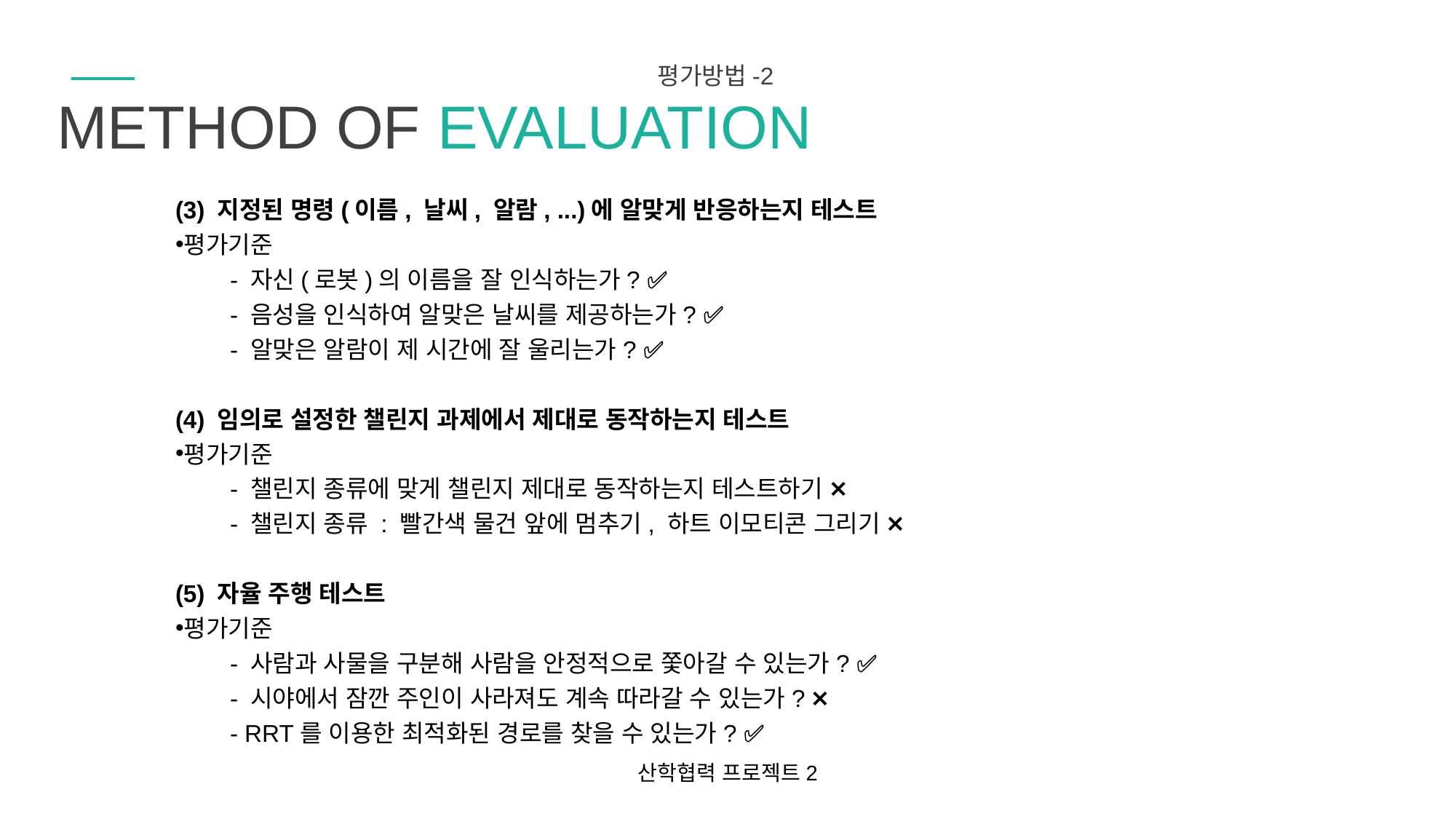

평가방법-2
METHOD OF EVALUATION
(3) 지정된 명령(이름, 날씨, 알람, ...)에 알맞게 반응하는지 테스트
평가기준
- 자신(로봇)의 이름을 잘 인식하는가? ✅
- 음성을 인식하여 알맞은 날씨를 제공하는가? ✅
- 알맞은 알람이 제 시간에 잘 울리는가? ✅

(4) 임의로 설정한 챌린지 과제에서 제대로 동작하는지 테스트
평가기준
- 챌린지 종류에 맞게 챌린지 제대로 동작하는지 테스트하기 ❌
- 챌린지 종류 : 빨간색 물건 앞에 멈추기, 하트 이모티콘 그리기 ❌

(5) 자율 주행 테스트
평가기준
- 사람과 사물을 구분해 사람을 안정적으로 쫓아갈 수 있는가? ✅
- 시야에서 잠깐 주인이 사라져도 계속 따라갈 수 있는가? ❌
- RRT를 이용한 최적화된 경로를 찾을 수 있는가? ✅
산학협력 프로젝트2